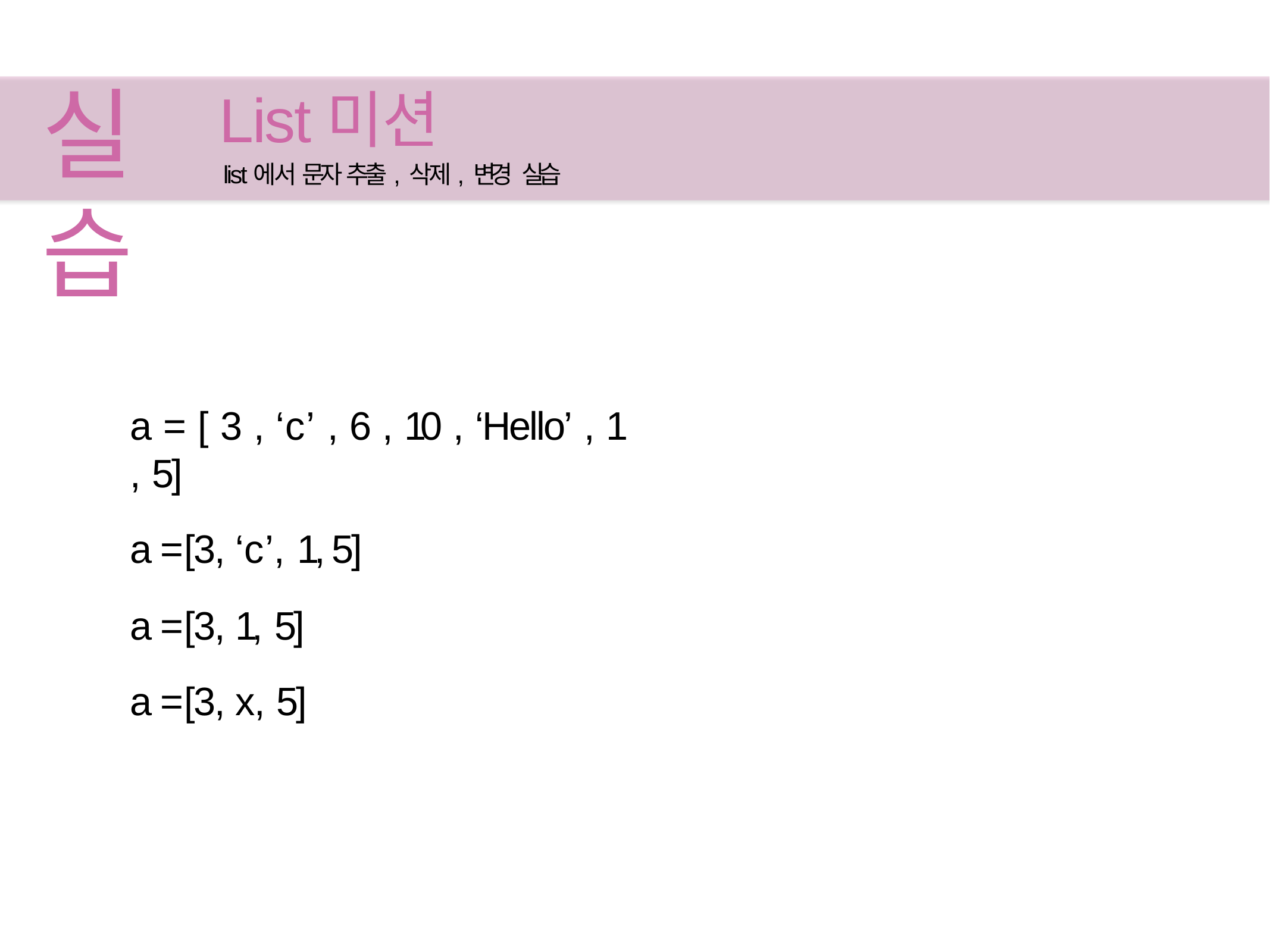

# List미션
list에서 문자  추출, 삭제, 변경   실습
실습

a =   [ 3 , ‘c’ , 6 , 10 , ‘Hello’ , 1 , 5]
a =   [3, ‘c’, 1, 5]
a =   [3, 1, 5]
a =   [3, x, 5]